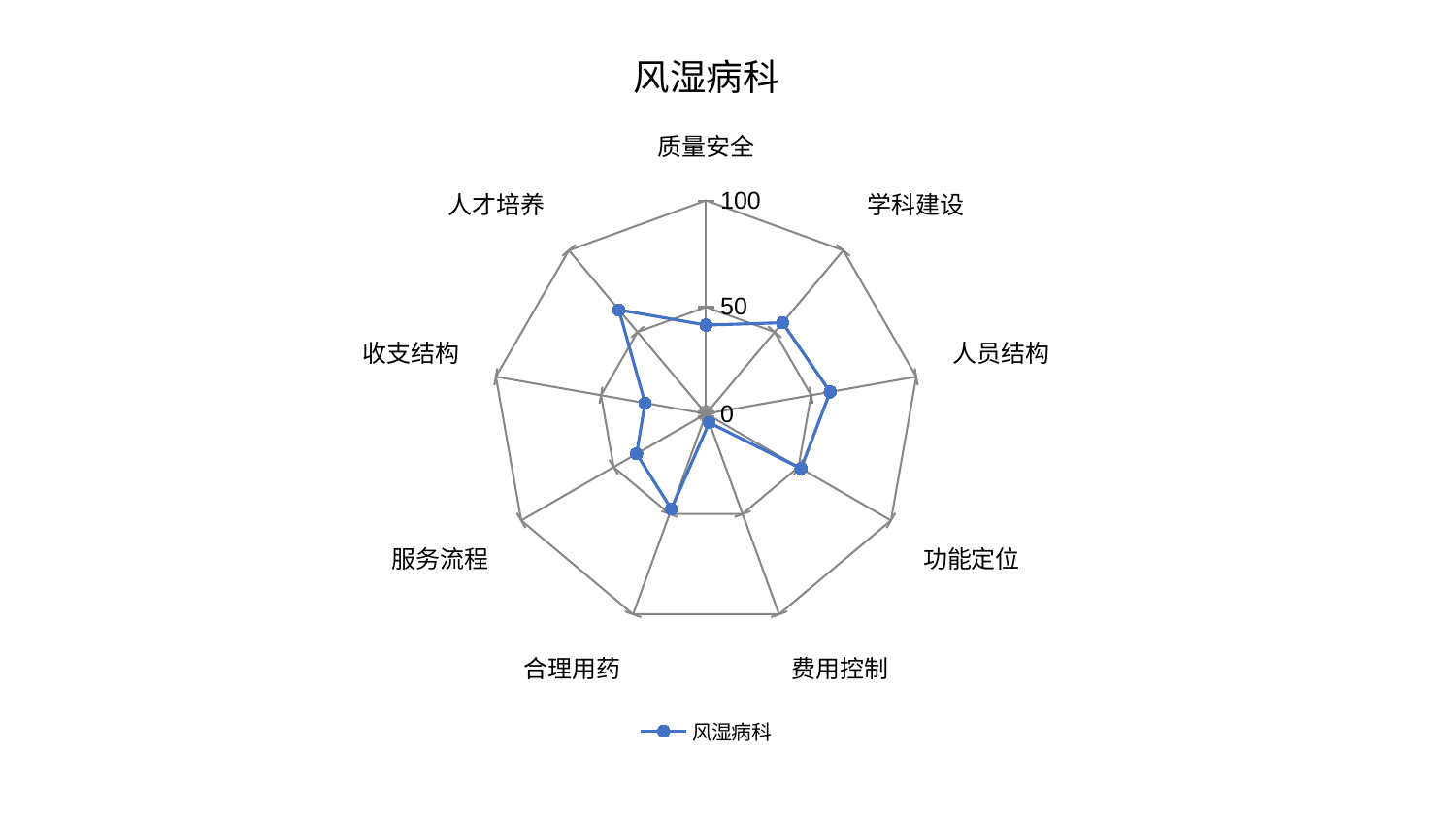

### Chart: 风湿病科

| Category | 风湿病科 |
|---|---|
| 质量安全 | 41.58341941168988 |
| 学科建设 | 55.711282666401075 |
| 人员结构 | 59.05211198162183 |
| 功能定位 | 51.37452301038964 |
| 费用控制 | 4.399354958655267 |
| 合理用药 | 47.49274108124108 |
| 服务流程 | 37.625034293650636 |
| 收支结构 | 29.037849128395685 |
| 人才培养 | 63.6054141954048 |
183